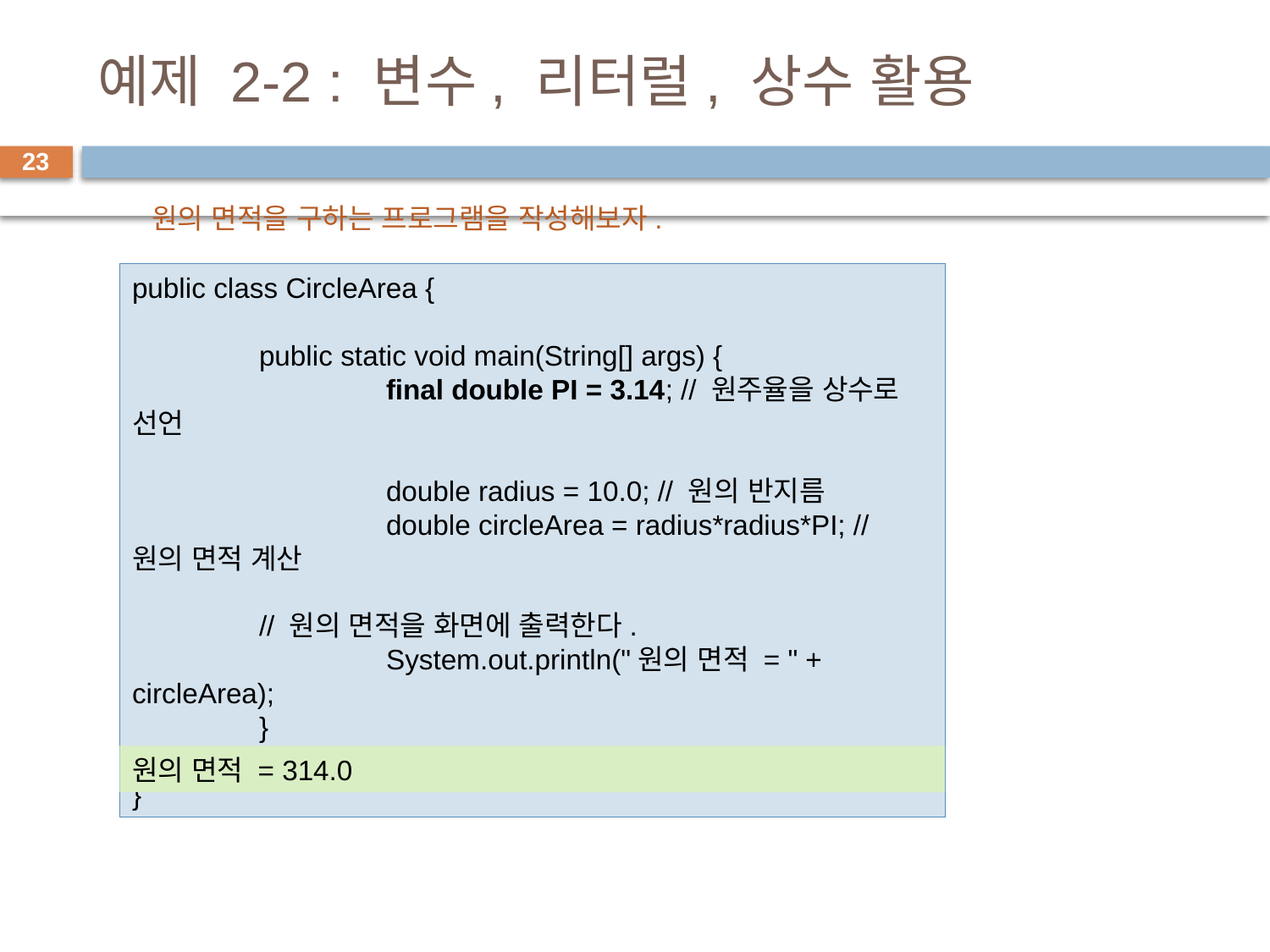

# 예제 2-2 : 변수, 리터럴, 상수 활용
23
원의 면적을 구하는 프로그램을 작성해보자.
public class CircleArea {

	public static void main(String[] args) {
		final double PI = 3.14; // 원주율을 상수로 선언

		double radius = 10.0; // 원의 반지름
		double circleArea = radius*radius*PI; // 원의 면적 계산

	// 원의 면적을 화면에 출력한다.
		System.out.println("원의 면적 = " + circleArea);
	}

}
원의 면적 = 314.0